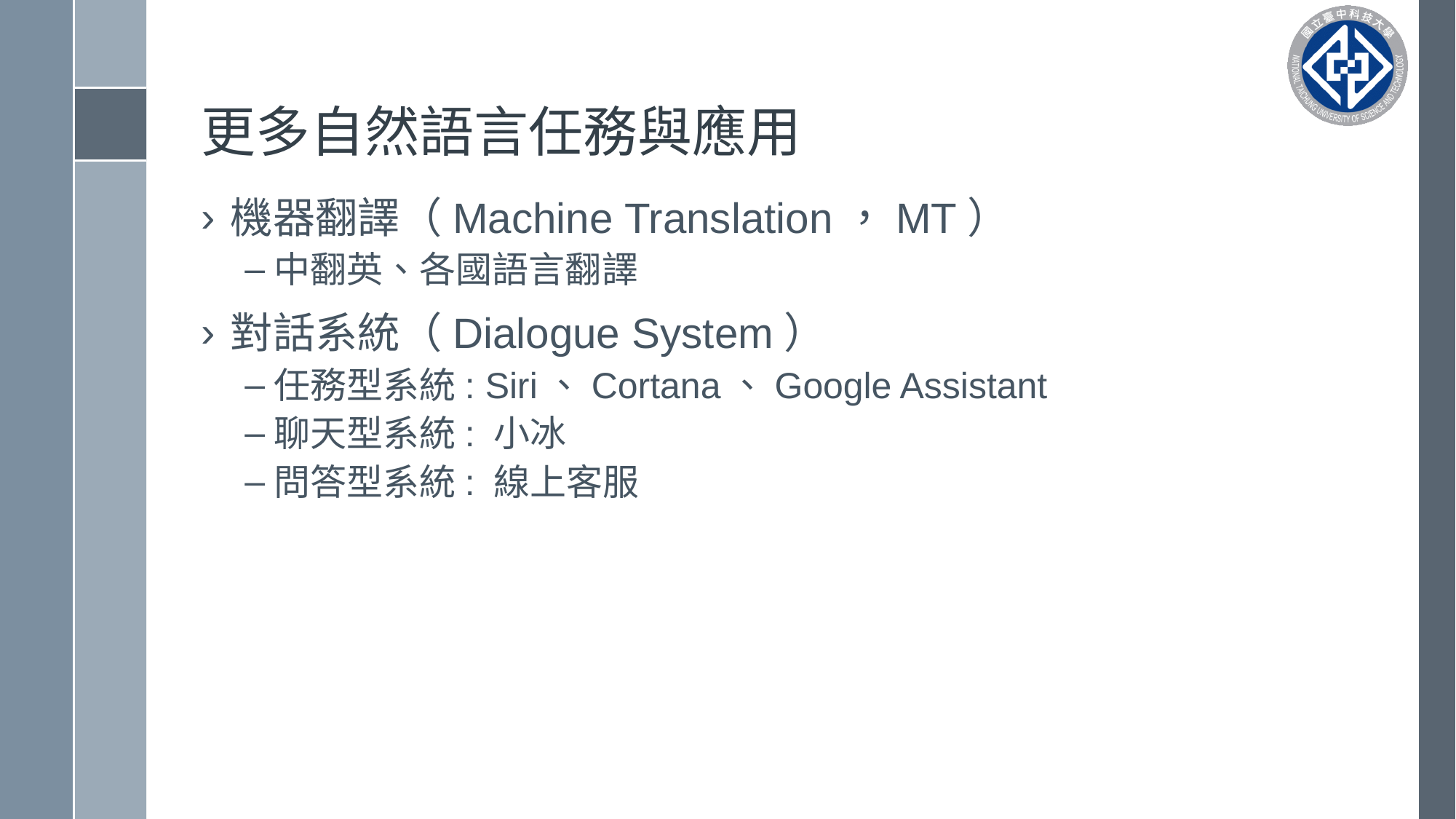

# 更多自然語言任務與應用
機器翻譯（Machine Translation，MT）
中翻英、各國語言翻譯
對話系統（Dialogue System）
任務型系統: Siri、Cortana、Google Assistant
聊天型系統: 小冰
問答型系統: 線上客服